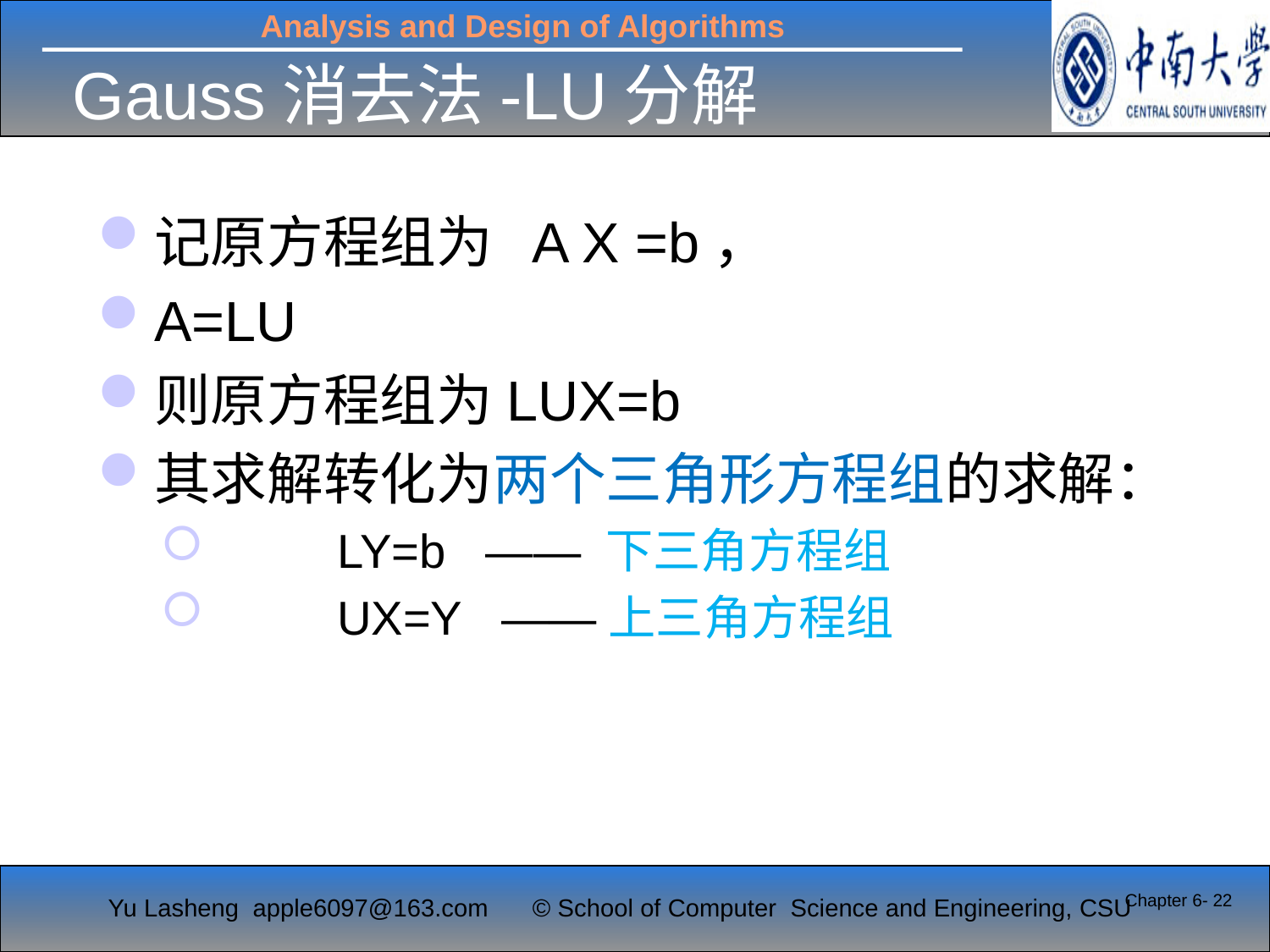

# Gauss消去法-LU分解
记原方程组为  A X =b，
A=LU
则原方程组为LUX=b
其求解转化为两个三角形方程组的求解：
          LY=b   —— 下三角方程组
          UX=Y   ——上三角方程组

Chapter 6- 22